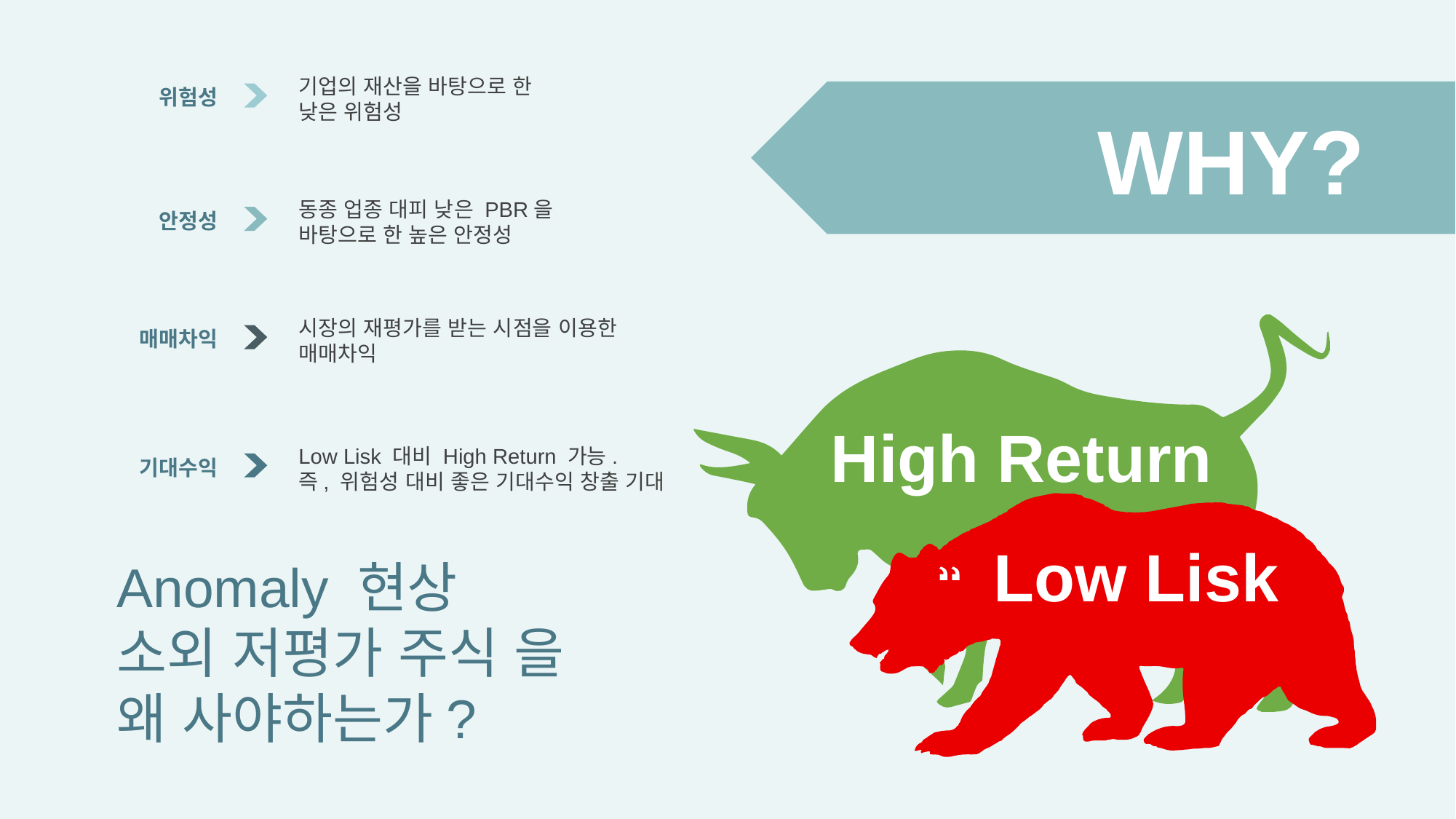

기업의 재산을 바탕으로 한
낮은 위험성
위험성

WHY?
동종 업종 대피 낮은 PBR을 바탕으로 한 높은 안정성
안정성

시장의 재평가를 받는 시점을 이용한
매매차익
매매차익

High Return
Low Lisk 대비 High Return 가능.
즉, 위험성 대비 좋은 기대수익 창출 기대
기대수익

Low Lisk
Anomaly 현상
소외 저평가 주식 을
왜 사야하는가?